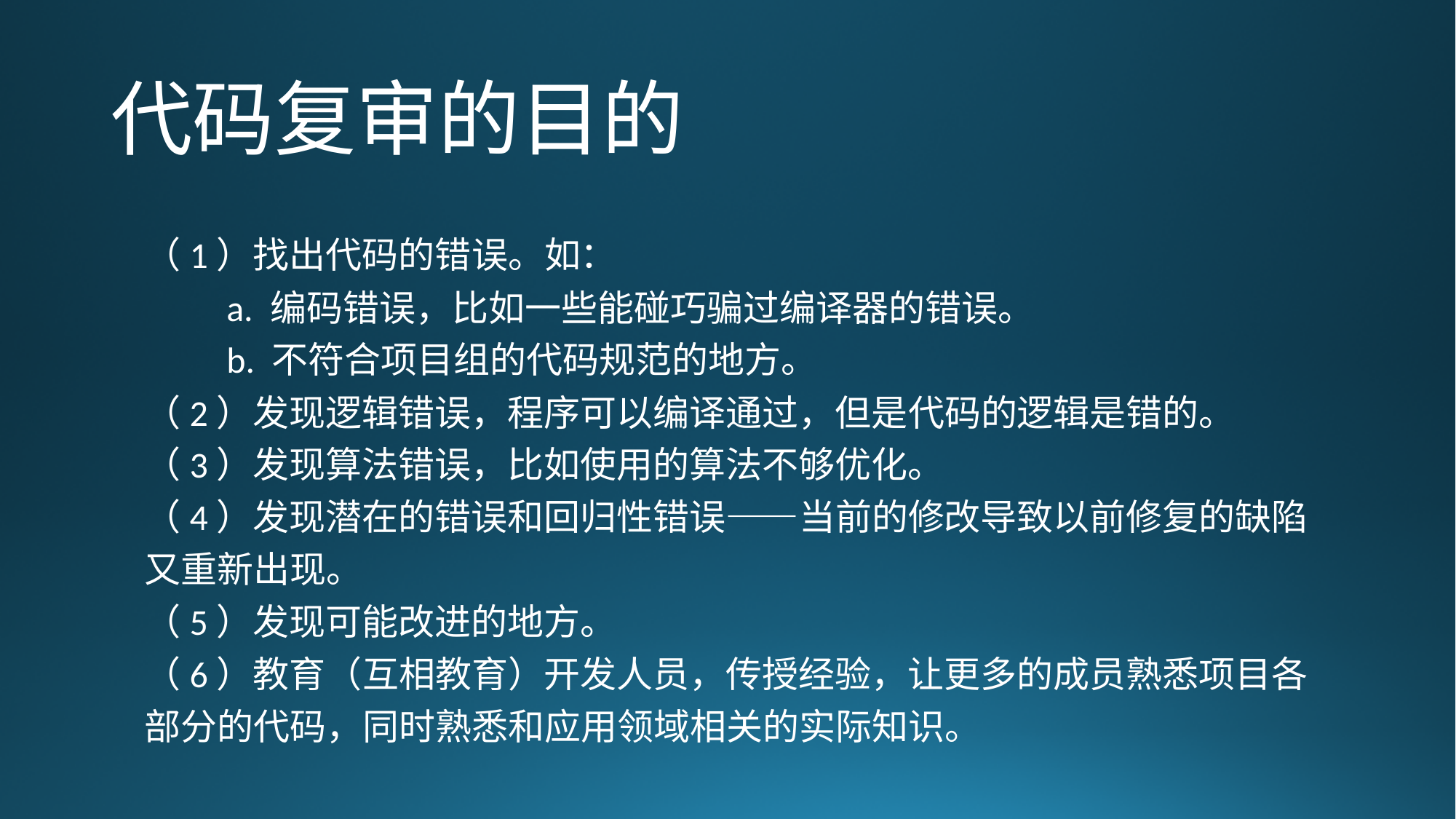

# 代码复审的目的
（1）找出代码的错误。如：
          a. 编码错误，比如一些能碰巧骗过编译器的错误。
          b. 不符合项目组的代码规范的地方。
（2）发现逻辑错误，程序可以编译通过，但是代码的逻辑是错的。
（3）发现算法错误，比如使用的算法不够优化。
（4）发现潜在的错误和回归性错误——当前的修改导致以前修复的缺陷又重新出现。
（5）发现可能改进的地方。
（6）教育（互相教育）开发人员，传授经验，让更多的成员熟悉项目各部分的代码，同时熟悉和应用领域相关的实际知识。